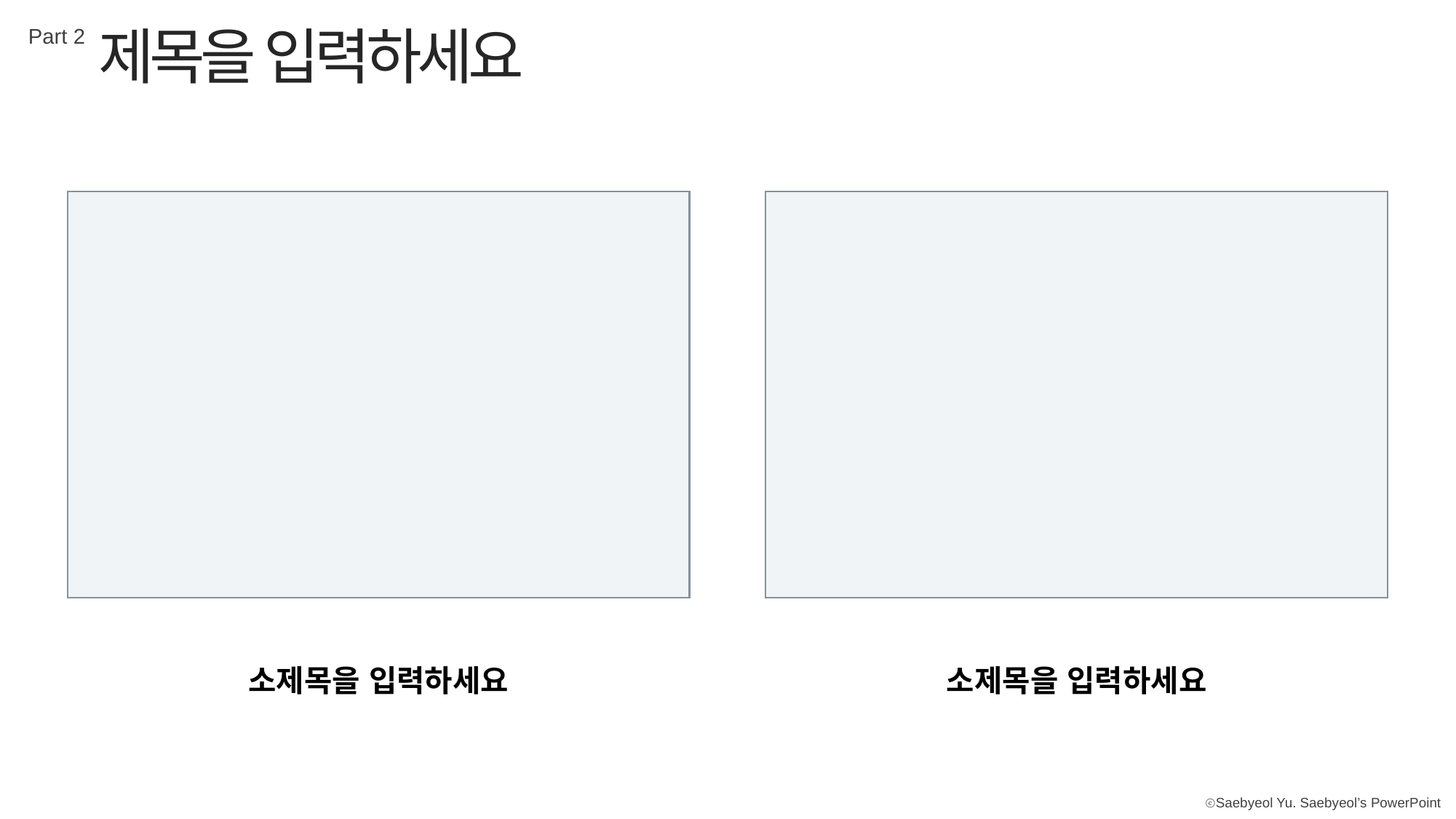

제목을 입력하세요
Part 2

소제목을 입력하세요
소제목을 입력하세요